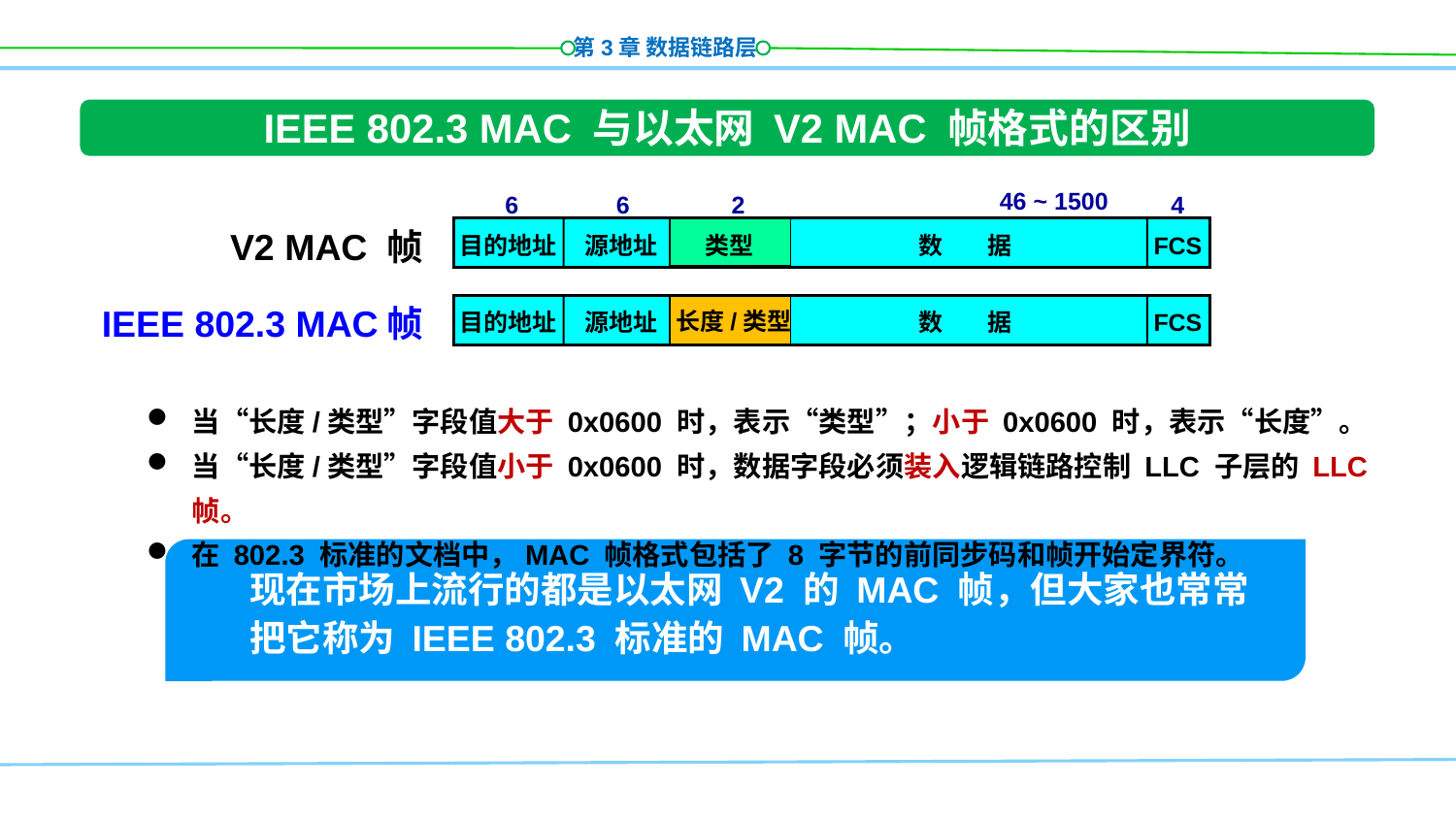

IEEE 802.3 MAC 与以太网 V2 MAC 帧格式的区别

46 ~ 1500
6
6
2
4
V2 MAC 帧

类型
目的地址
源地址
数        据
FCS
IEEE 802.3 MAC帧

长度/类型
目的地址
源地址
数        据
FCS
当“长度/类型”字段值大于 0x0600 时，表示“类型”；小于 0x0600 时，表示“长度”。
当“长度/类型”字段值小于 0x0600 时，数据字段必须装入逻辑链路控制 LLC 子层的 LLC 帧。
在 802.3 标准的文档中，MAC 帧格式包括了 8 字节的前同步码和帧开始定界符。

现在市场上流行的都是以太网 V2 的 MAC 帧，但大家也常常把它称为 IEEE 802.3 标准的 MAC 帧。